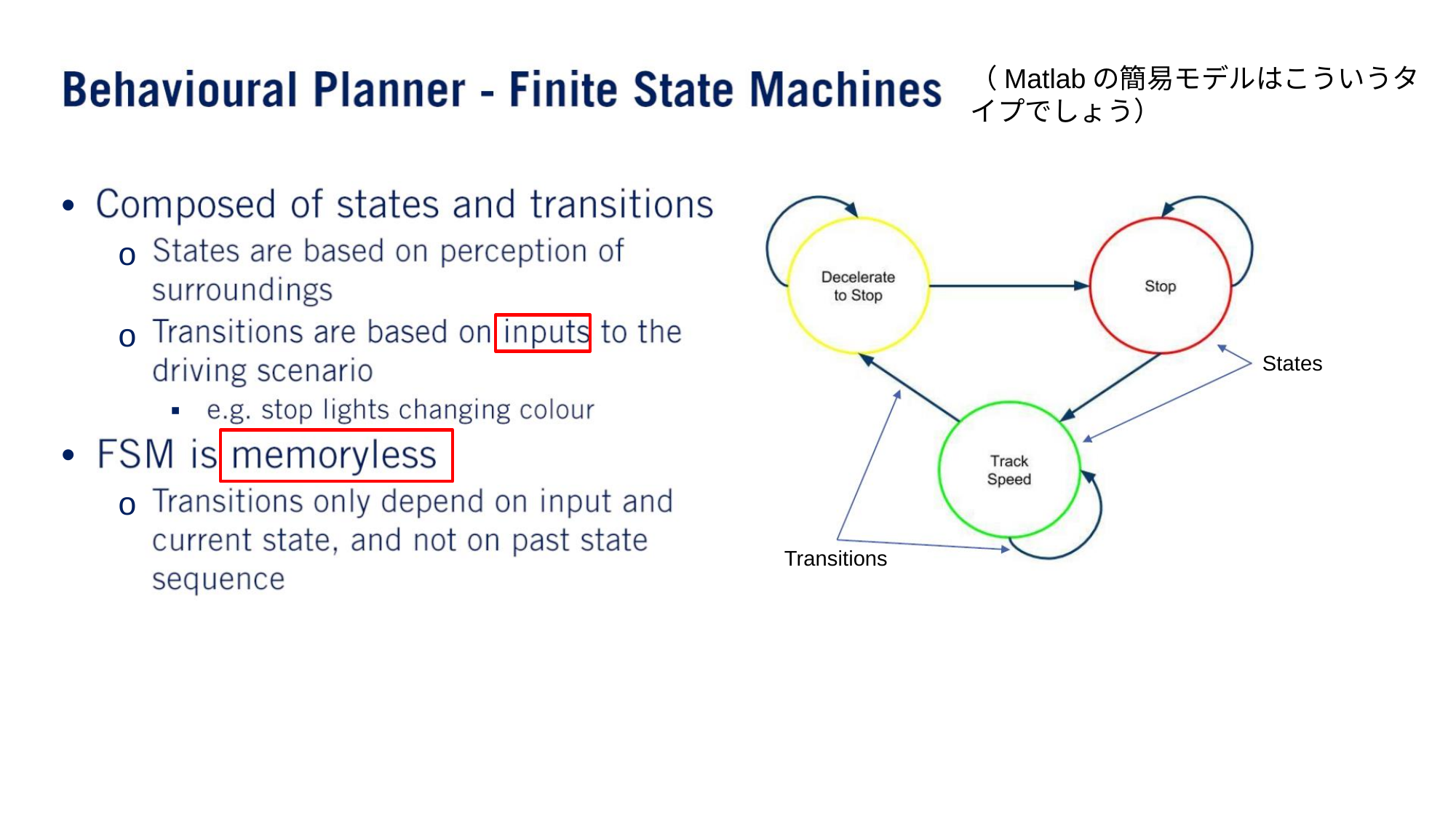

（Matlabの簡易モデルはこういうタイプでしょう）
•
•
o
o

States
▪

o
Transitions